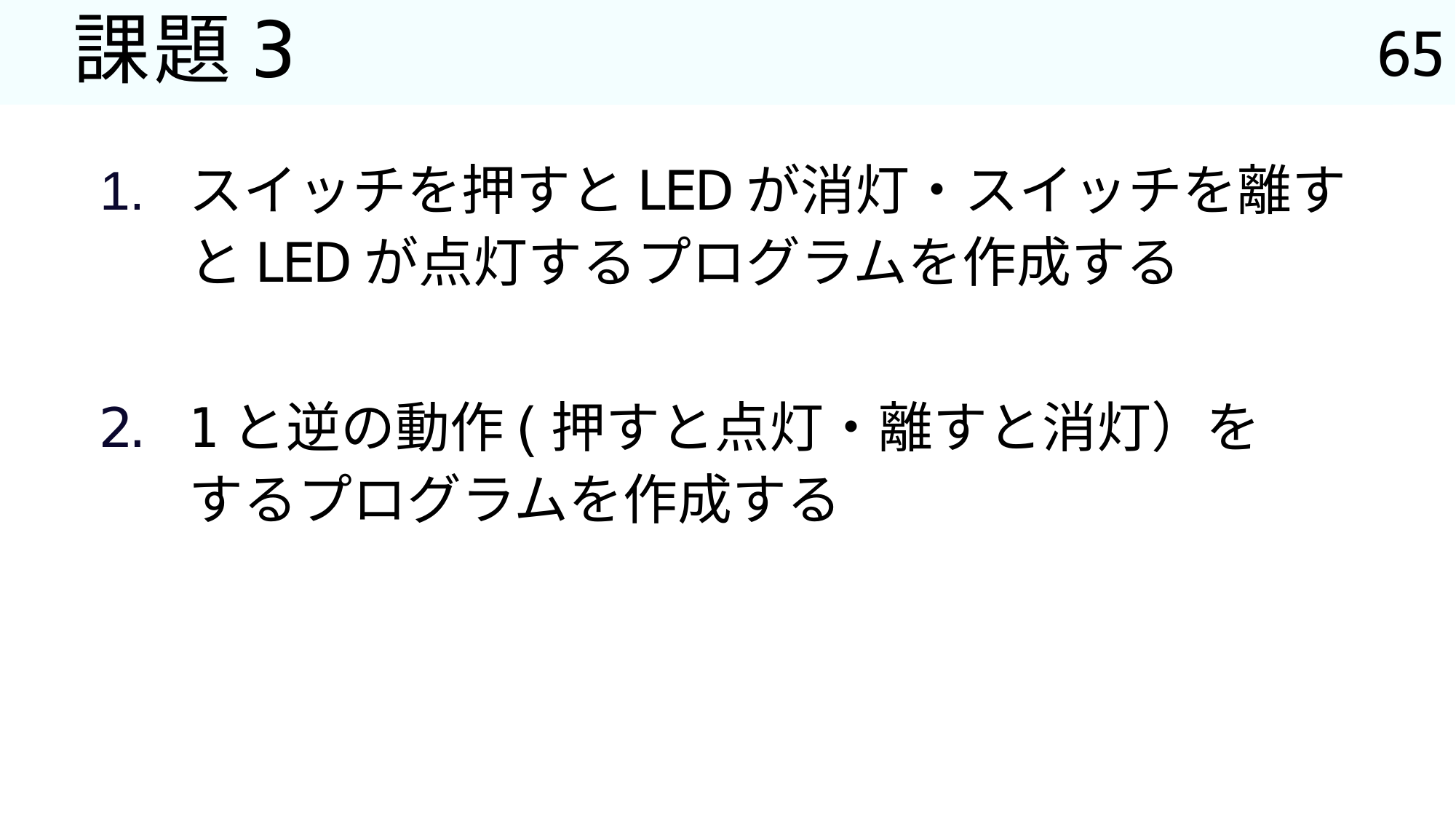

65
# 課題3
スイッチを押すとLEDが消灯・スイッチを離すとLEDが点灯するプログラムを作成する

1と逆の動作(押すと点灯・離すと消灯）を
するプログラムを作成する